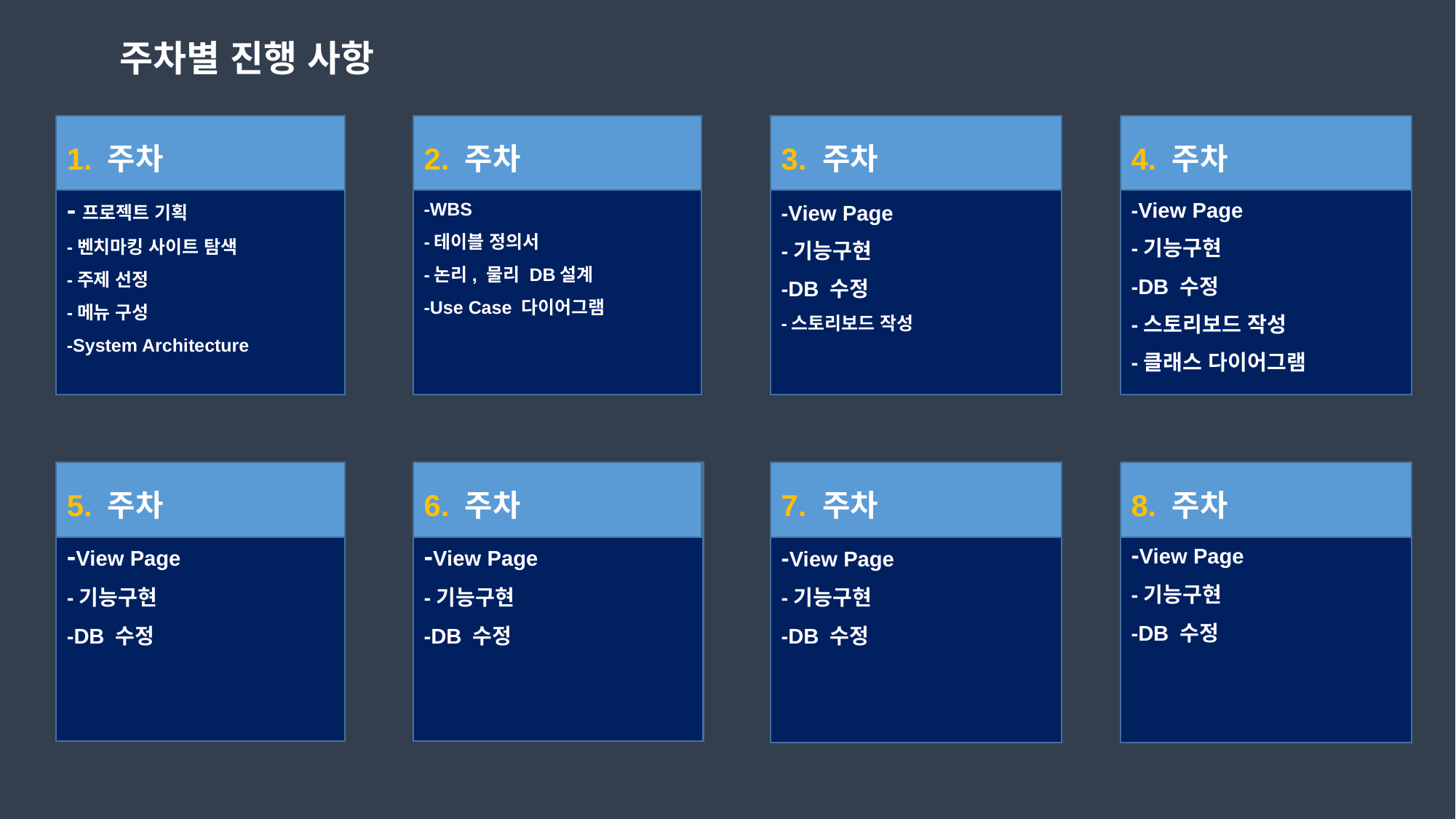

주차별 진행 사항
3. 주차

-View Page
-기능구현
-DB 수정
-스토리보드 작성
4. 주차

-View Page
-기능구현
-DB 수정
-스토리보드 작성
-클래스 다이어그램

1. 주차
-프로젝트 기획
-벤치마킹 사이트 탐색
-주제 선정
-메뉴 구성
-System Architecture
2. 주차

-WBS
-테이블 정의서
-논리, 물리 DB설계
-Use Case 다이어그램

7. 주차

-View Page
-기능구현
-DB 수정

8. 주차

-View Page
-기능구현
-DB 수정

5. 주차
-View Page
-기능구현
-DB 수정

6. 주차
-View Page
-기능구현
-DB 수정